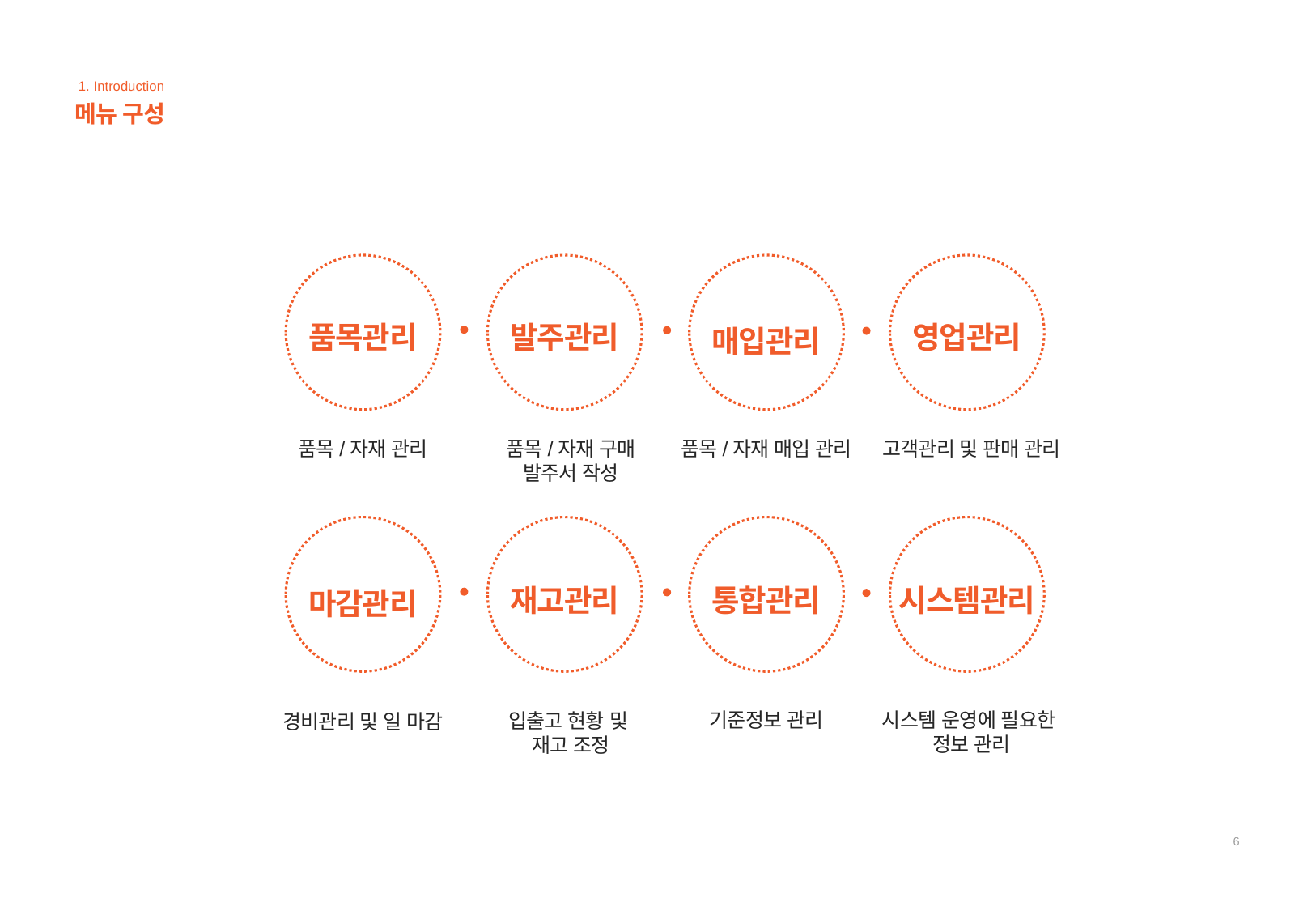

1. Introduction
메뉴 구성

영업관리
품목관리
발주관리
매입관리

품목/자재 구매
발주서 작성
품목/자재 관리
품목/자재 매입 관리
고객관리 및 판매 관리

시스템관리
통합관리
재고관리
마감관리

시스템 운영에 필요한
정보 관리
기준정보 관리
입출고 현황 및
재고 조정
경비관리 및 일 마감
6